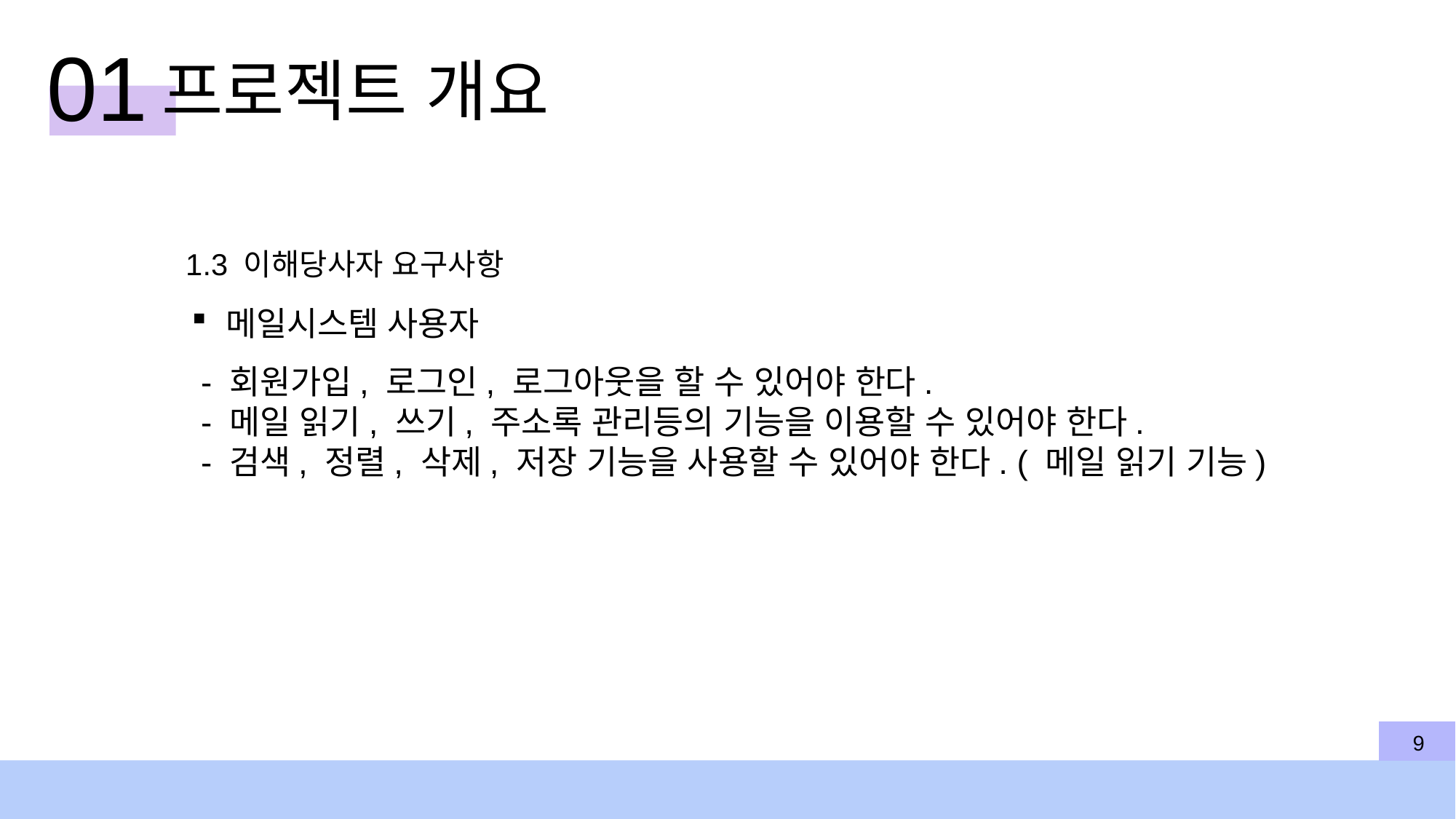

01
프로젝트 개요

1.3 이해당사자 요구사항
메일시스템 사용자

 - 회원가입, 로그인, 로그아웃을 할 수 있어야 한다.
 - 메일 읽기, 쓰기, 주소록 관리등의 기능을 이용할 수 있어야 한다.
 - 검색, 정렬, 삭제, 저장 기능을 사용할 수 있어야 한다. ( 메일 읽기 기능)

9